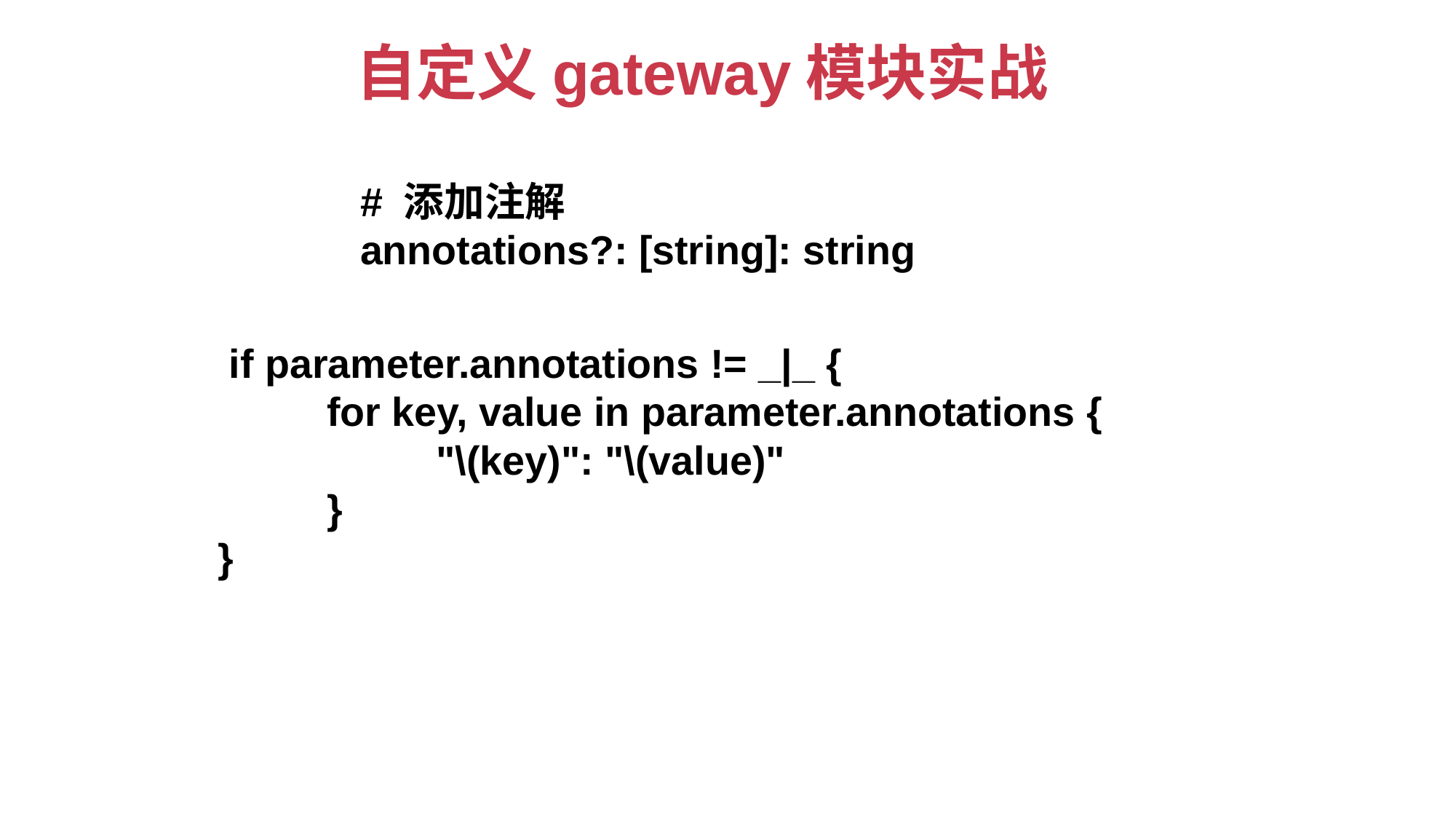

自定义gateway模块实战
# 添加注解
annotations?: [string]: string

 if parameter.annotations != _|_ {
	for key, value in parameter.annotations {
		"\(key)": "\(value)"
	}
}